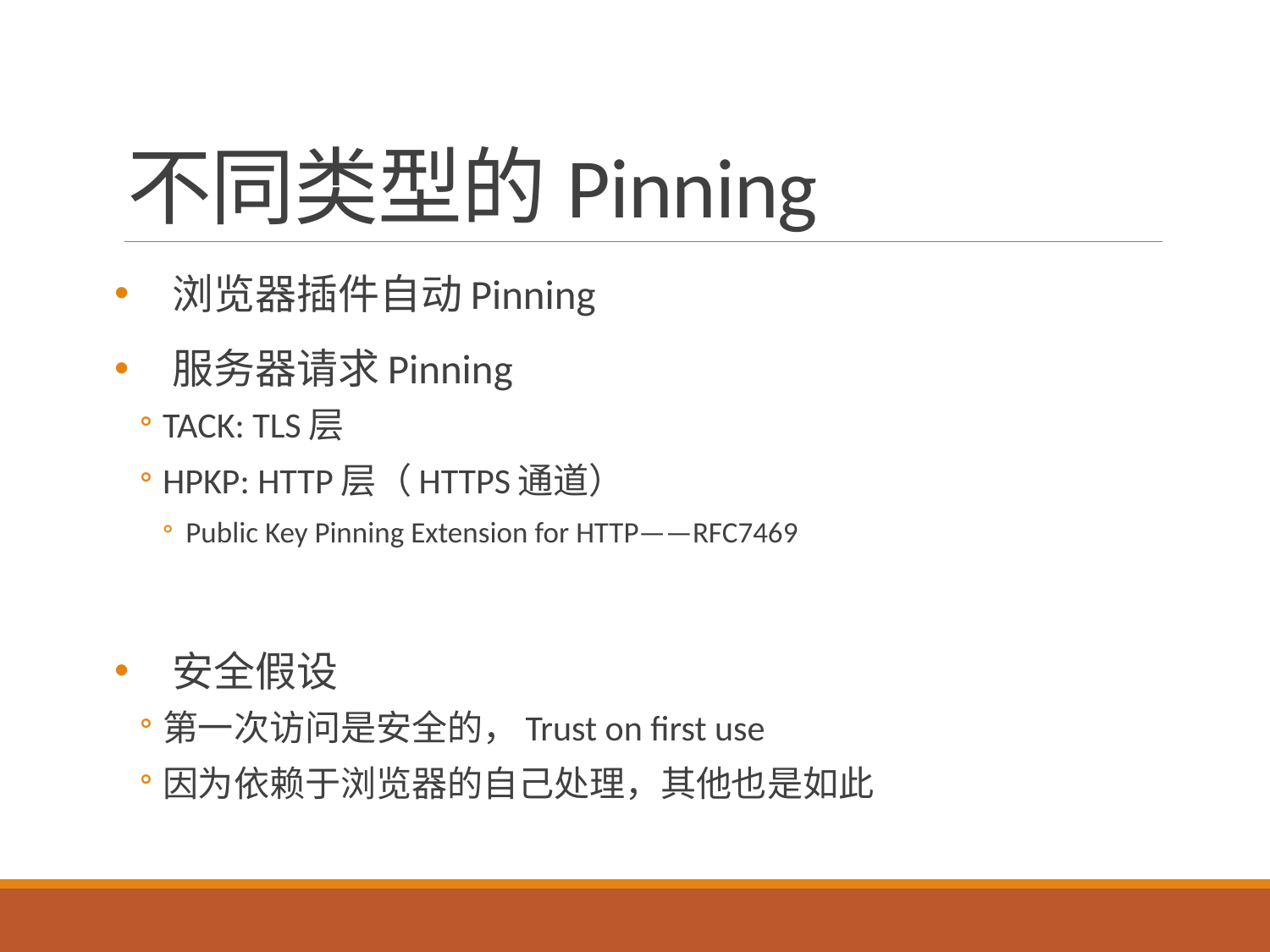

# 不同类型的Pinning
浏览器插件自动Pinning
服务器请求Pinning
TACK: TLS层
HPKP: HTTP层（HTTPS通道）
Public Key Pinning Extension for HTTP——RFC7469

安全假设
第一次访问是安全的，Trust on first use
因为依赖于浏览器的自己处理，其他也是如此